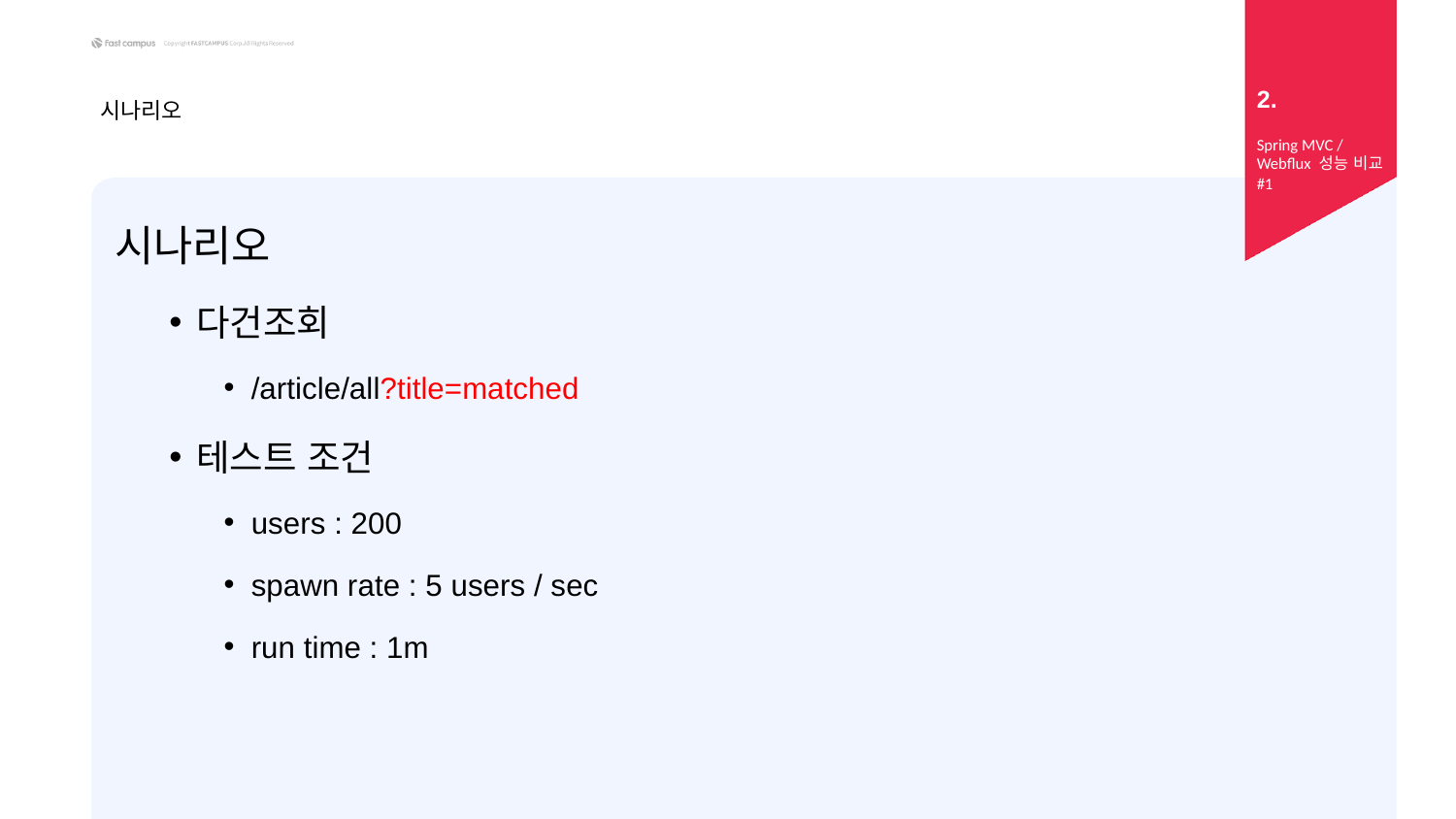

2.
# 시나리오
Spring MVC / Webflux 성능 비교 #1
시나리오
다건조회
/article/all?title=matched
테스트 조건
users : 200
spawn rate : 5 users / sec
run time : 1m